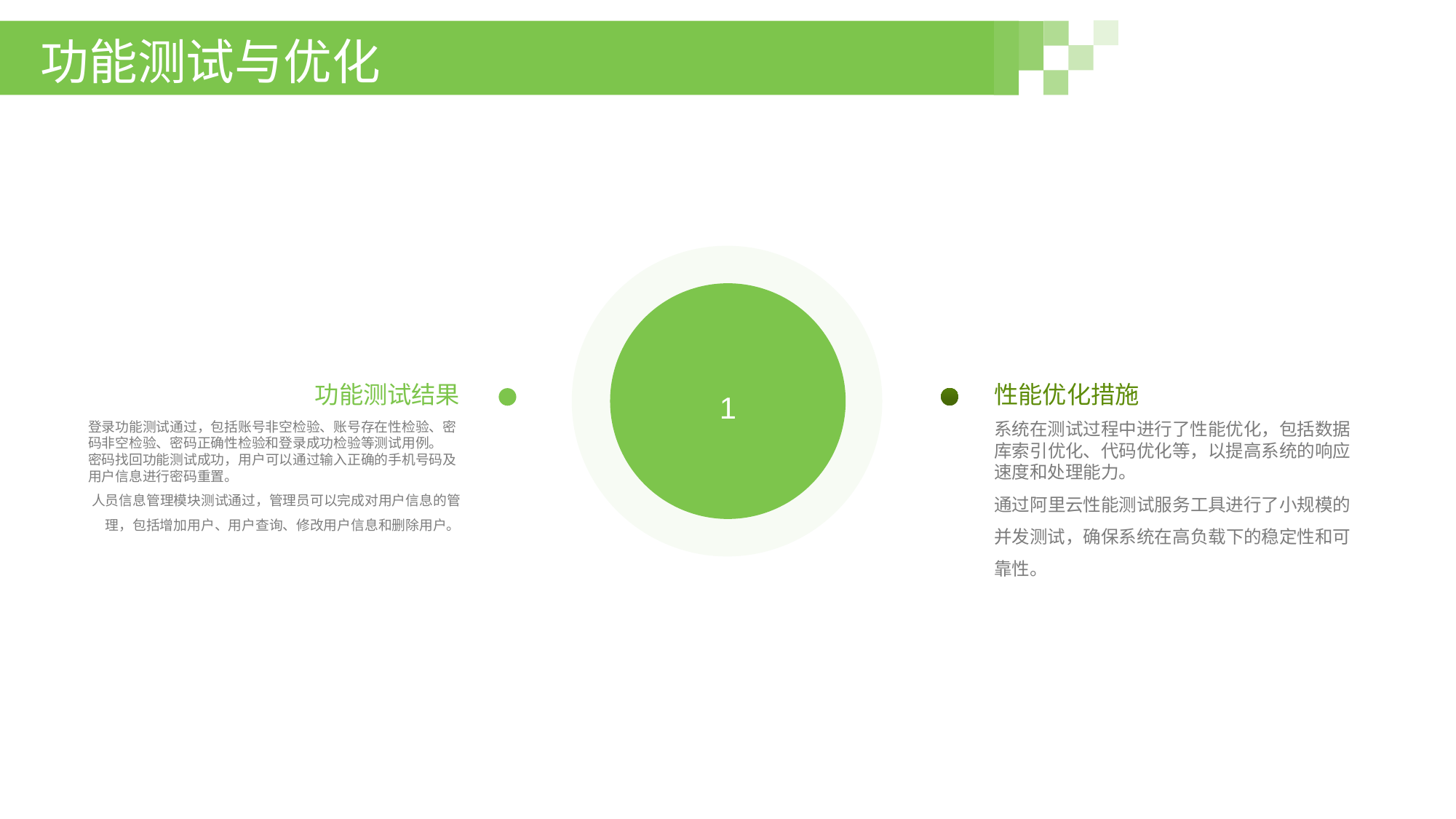

功能测试与优化

功能测试结果
性能优化措施
1

登录功能测试通过，包括账号非空检验、账号存在性检验、密码非空检验、密码正确性检验和登录成功检验等测试用例。
密码找回功能测试成功，用户可以通过输入正确的手机号码及用户信息进行密码重置。
人员信息管理模块测试通过，管理员可以完成对用户信息的管理，包括增加用户、用户查询、修改用户信息和删除用户。
系统在测试过程中进行了性能优化，包括数据库索引优化、代码优化等，以提高系统的响应速度和处理能力。
通过阿里云性能测试服务工具进行了小规模的并发测试，确保系统在高负载下的稳定性和可靠性。